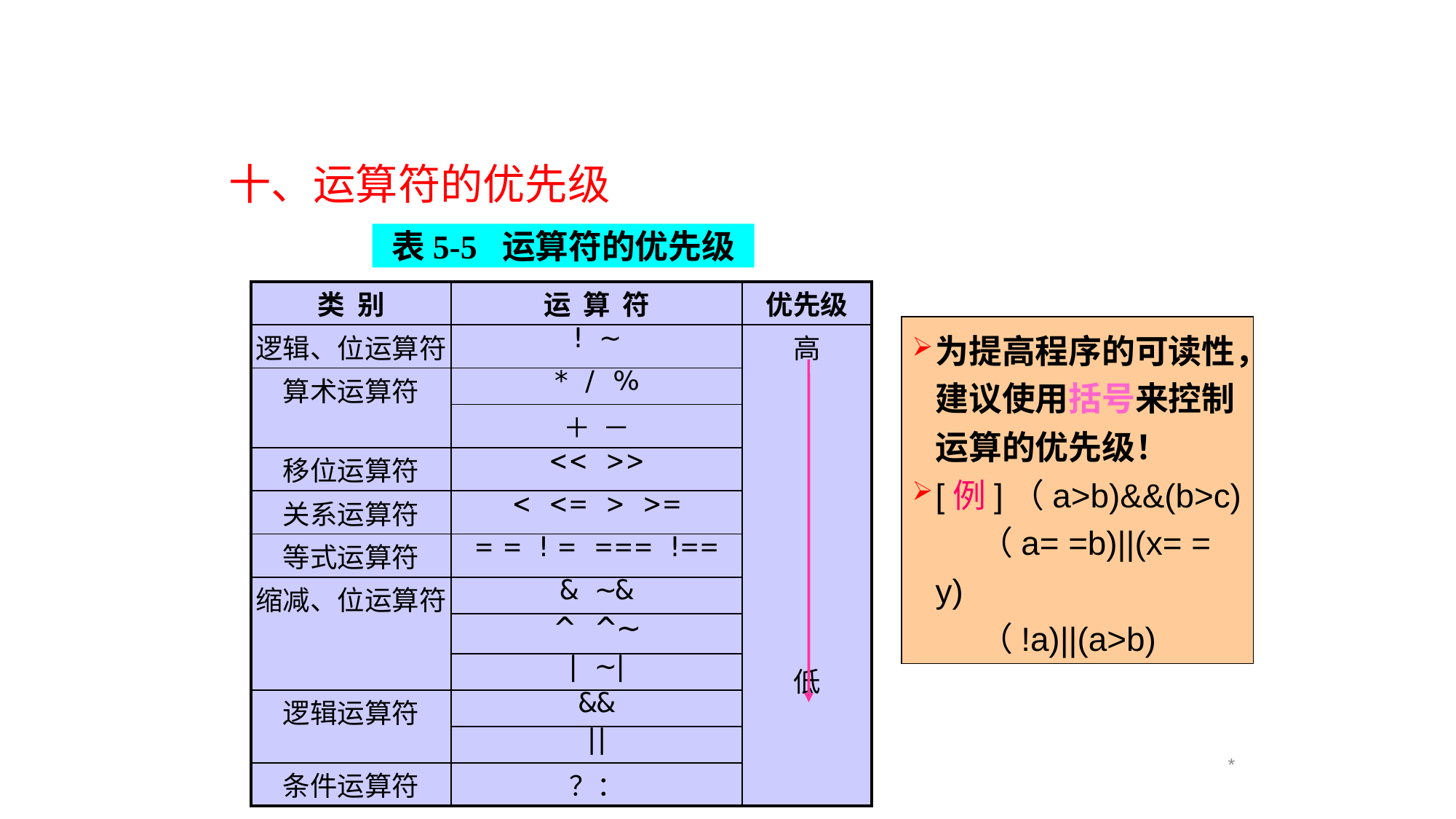

十、运算符的优先级
表5-5  运算符的优先级
| 类 别 | 运 算 符 | 优先级 |
| --- | --- | --- |
| 逻辑、位运算符 | ! ~ | 高 低 |
| 算术运算符 | \* / % |  |
|  | ＋ － |  |
| 移位运算符 | << >> |  |
| 关系运算符 | < <= > >= |  |
| 等式运算符 | = = ! = === !== |  |
| 缩减、位运算符 | & ~& |  |
|  | ^ ^~ |  |
|  | | ~| |  |
| 逻辑运算符 | && |  |
|  | || |  |
| 条件运算符 | ？： |  |

为提高程序的可读性，建议使用括号来控制运算的优先级！
[例]（a>b)&&(b>c)
        （a= =b)||(x= = y)
        （!a)||(a>b)

*